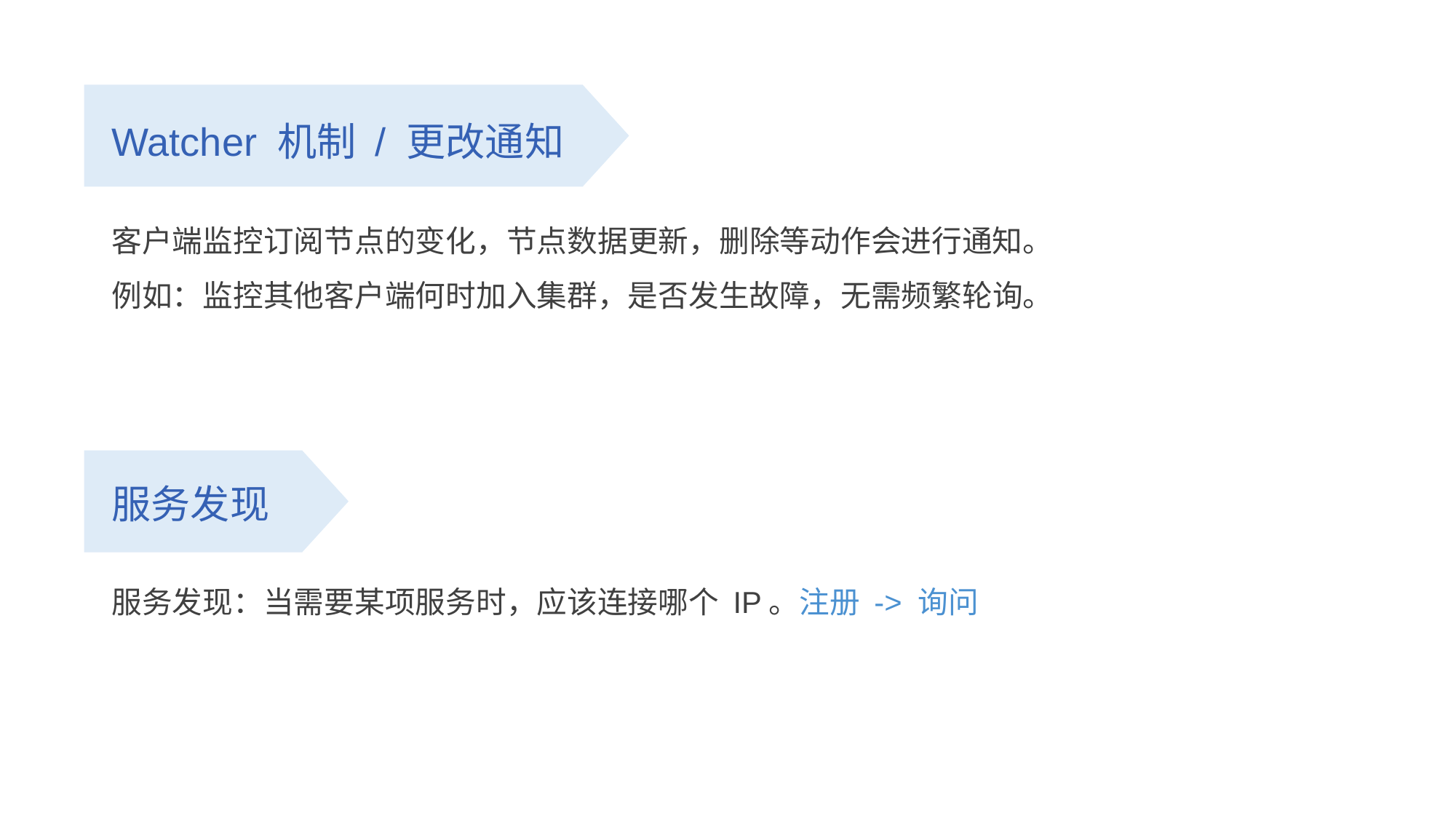

Watcher 机制 / 更改通知
客户端监控订阅节点的变化，节点数据更新，删除等动作会进行通知。
例如：监控其他客户端何时加入集群，是否发生故障，无需频繁轮询。

服务发现
服务发现：当需要某项服务时，应该连接哪个 IP。注册 -> 询问